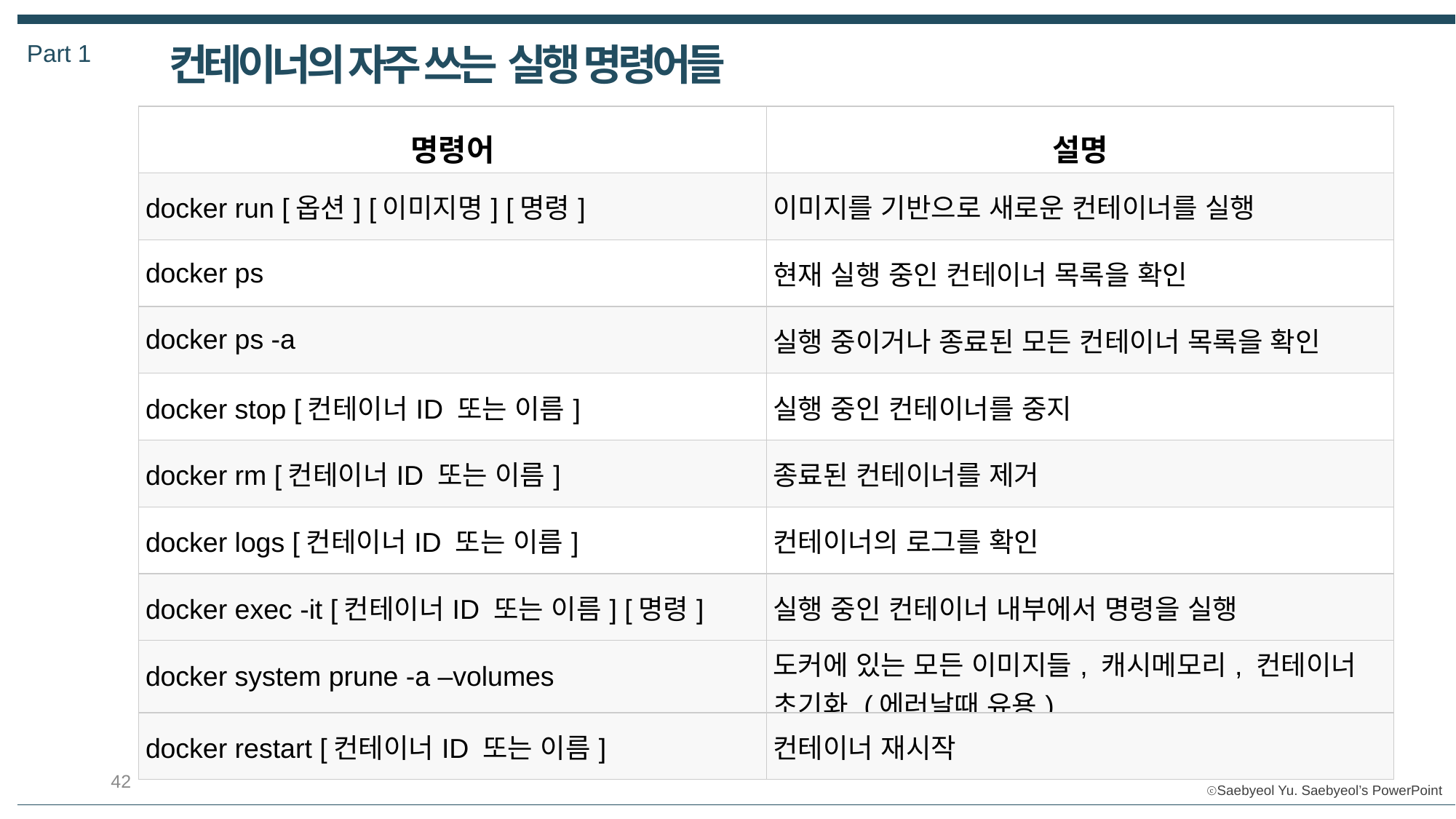

Part 1
컨테이너의 자주 쓰는  실행 명령어들
| 명령어 | 설명 |
| --- | --- |
| docker run [옵션] [이미지명] [명령] | 이미지를 기반으로 새로운 컨테이너를 실행 |
| docker ps | 현재 실행 중인 컨테이너 목록을 확인 |
| docker ps -a | 실행 중이거나 종료된 모든 컨테이너 목록을 확인 |
| docker stop [컨테이너ID 또는 이름] | 실행 중인 컨테이너를 중지 |
| docker rm [컨테이너ID 또는 이름] | 종료된 컨테이너를 제거 |
| docker logs [컨테이너ID 또는 이름] | 컨테이너의 로그를 확인 |
| docker exec -it [컨테이너ID 또는 이름] [명령] | 실행 중인 컨테이너 내부에서 명령을 실행 |
| docker system prune -a –volumes | 도커에 있는 모든 이미지들, 캐시메모리, 컨테이너 초기화 (에러날때 유용) |
| docker restart [컨테이너ID 또는 이름] | 컨테이너 재시작 |
42